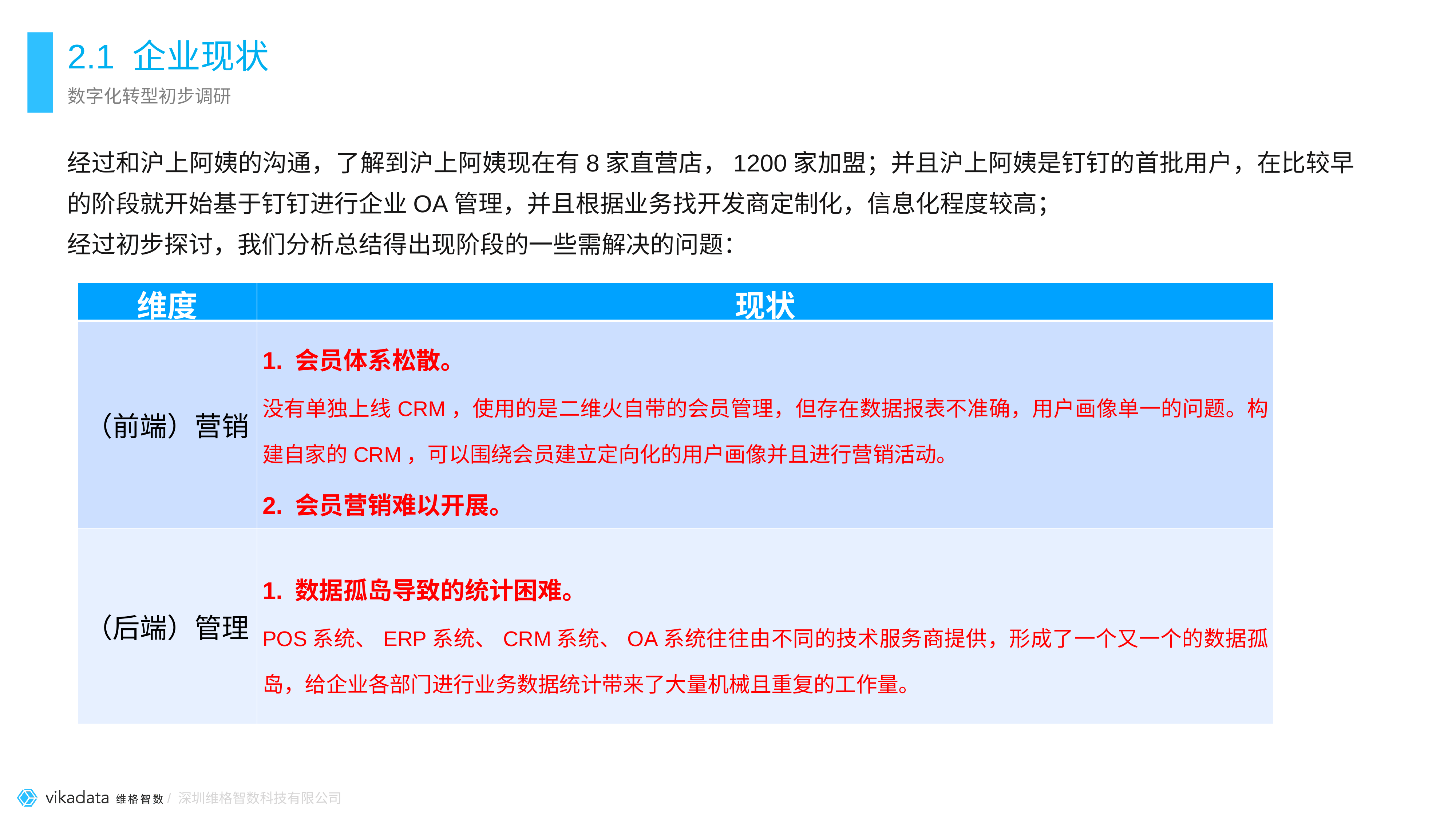

# 2.1 企业现状
数字化转型初步调研
经过和沪上阿姨的沟通，了解到沪上阿姨现在有8家直营店，1200家加盟；并且沪上阿姨是钉钉的首批用户，在比较早的阶段就开始基于钉钉进行企业OA管理，并且根据业务找开发商定制化，信息化程度较高；
经过初步探讨，我们分析总结得出现阶段的一些需解决的问题：
| 维度 | 现状 |
| --- | --- |
| （前端）营销 | 1. 会员体系松散。 没有单独上线CRM，使用的是二维火自带的会员管理，但存在数据报表不准确，用户画像单一的问题。构建自家的CRM，可以围绕会员建立定向化的用户画像并且进行营销活动。 2. 会员营销难以开展。 二维火收银系统的会员营销功能比较基础，不足以应对企业的日常营销活动。 |
| （后端）管理 | 1. 数据孤岛导致的统计困难。 POS系统、ERP系统、CRM系统、OA系统往往由不同的技术服务商提供，形成了一个又一个的数据孤岛，给企业各部门进行业务数据统计带来了大量机械且重复的工作量。 |